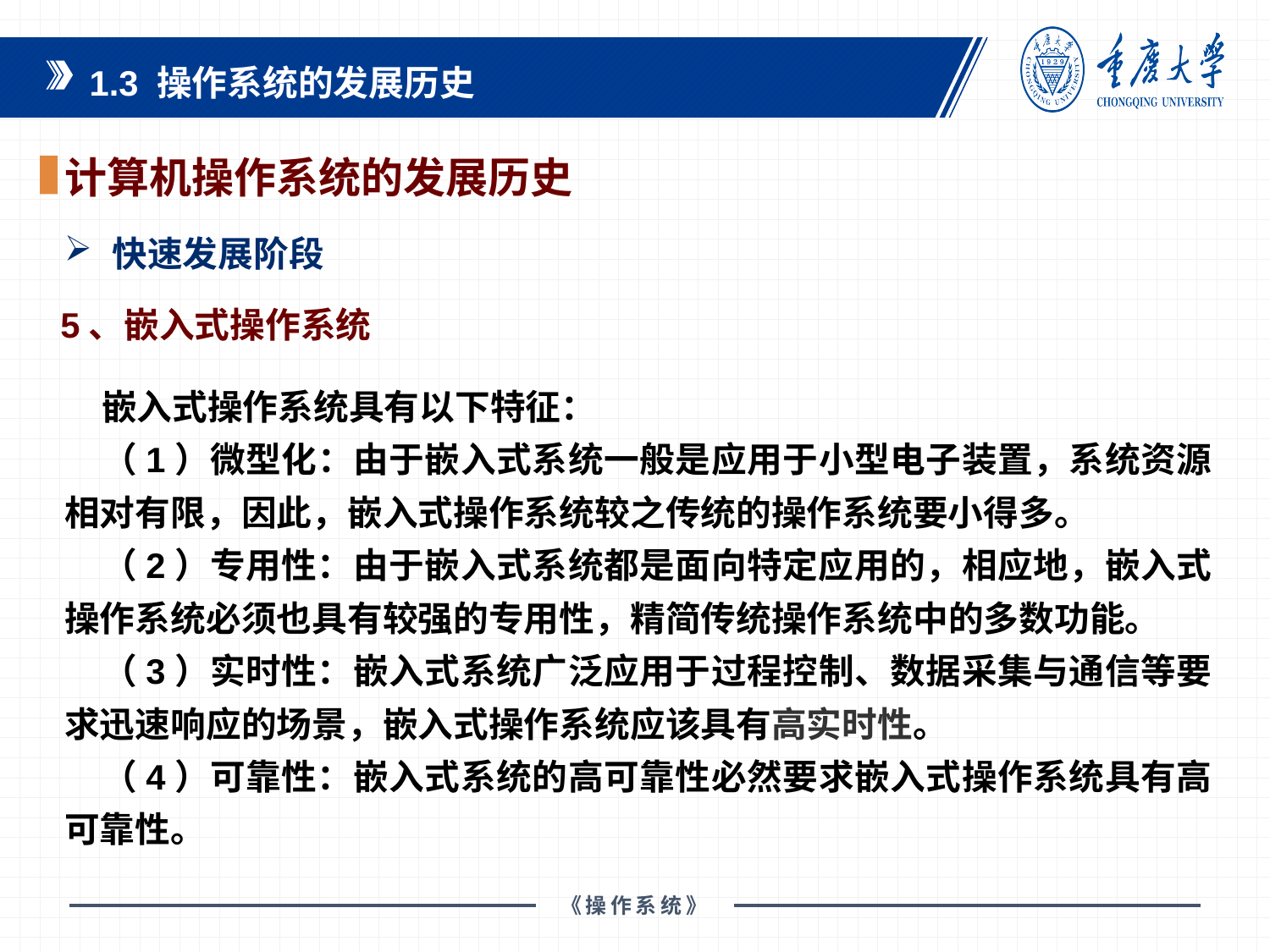

1.3 操作系统的发展历史
计算机操作系统的发展历史

快速发展阶段

5、嵌入式操作系统
嵌入式操作系统具有以下特征：
（1）微型化：由于嵌入式系统一般是应用于小型电子装置，系统资源相对有限，因此，嵌入式操作系统较之传统的操作系统要小得多。
（2）专用性：由于嵌入式系统都是面向特定应用的，相应地，嵌入式操作系统必须也具有较强的专用性，精简传统操作系统中的多数功能。
（3）实时性：嵌入式系统广泛应用于过程控制、数据采集与通信等要求迅速响应的场景，嵌入式操作系统应该具有高实时性。
（4）可靠性：嵌入式系统的高可靠性必然要求嵌入式操作系统具有高可靠性。